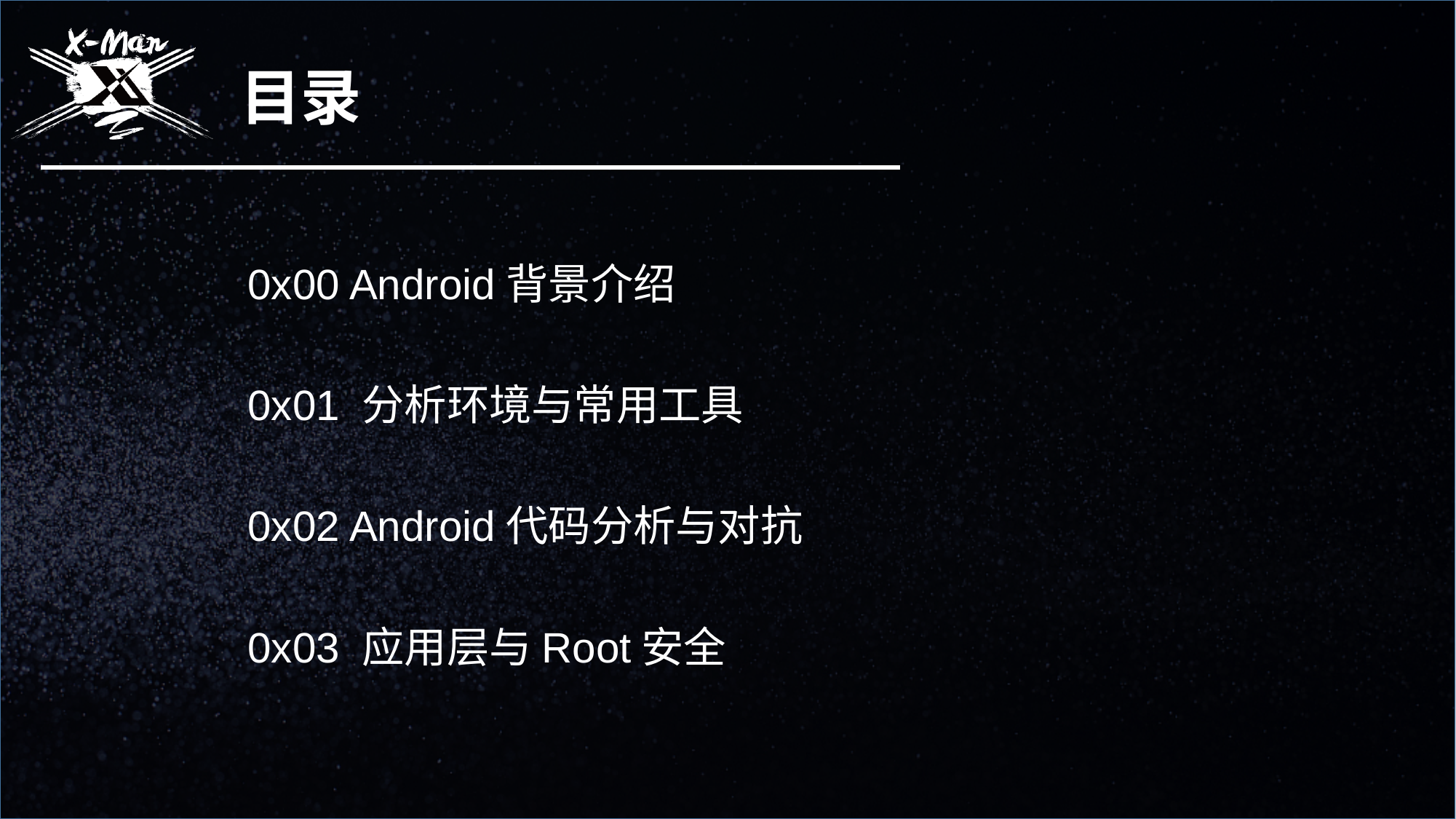

目录
0x00 Android背景介绍
0x01 分析环境与常用工具
0x02 Android代码分析与对抗
0x03 应用层与Root安全